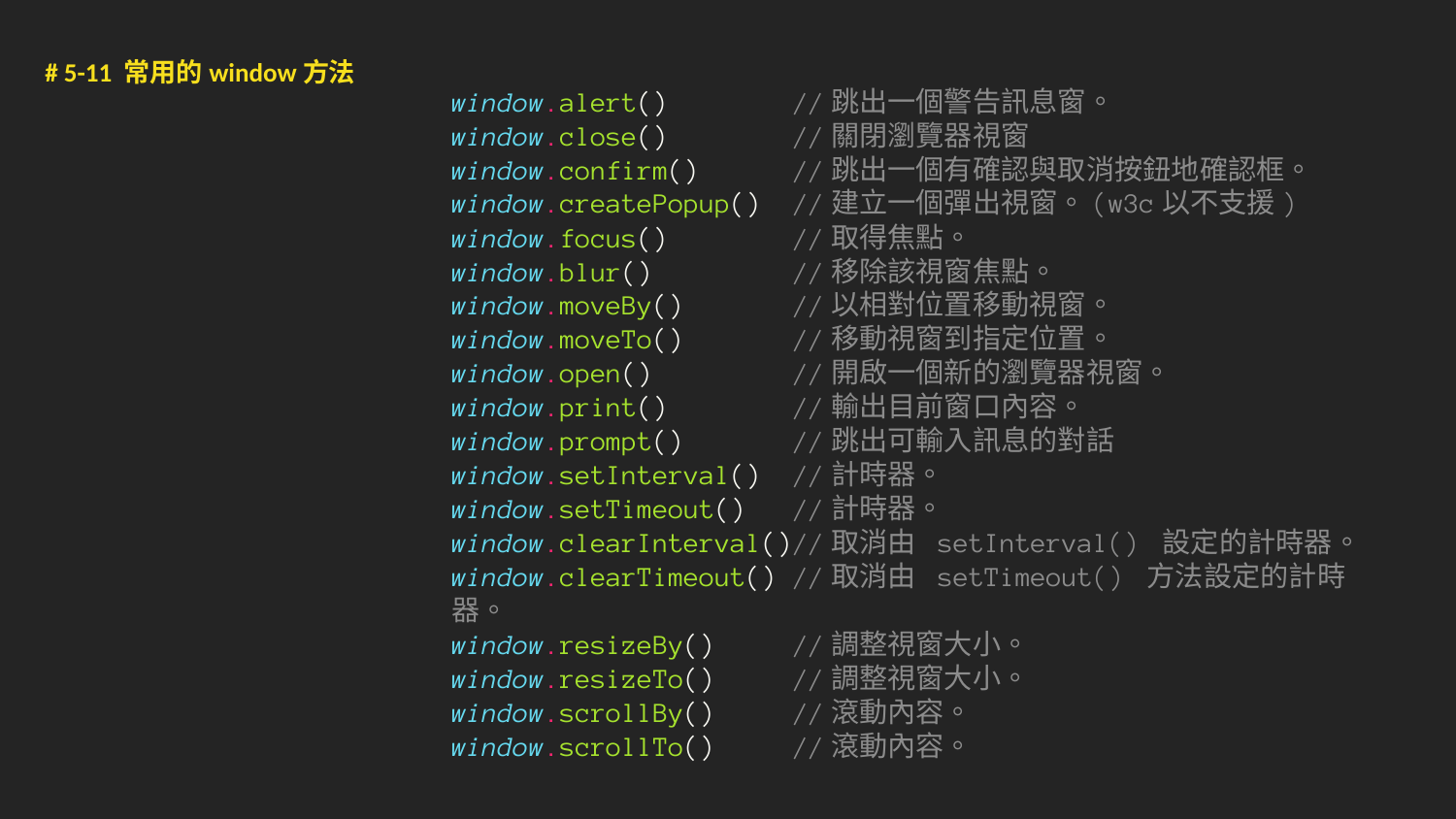

# 5-11 常用的window方法
window.alert()        //跳出一個警告訊息窗。
window.close()        //關閉瀏覽器視窗
window.confirm()      //跳出一個有確認與取消按鈕地確認框。
window.createPopup()  //建立一個彈出視窗。(w3c以不支援)
window.focus()        //取得焦點。
window.blur()         //移除該視窗焦點。
window.moveBy()       //以相對位置移動視窗。
window.moveTo()       //移動視窗到指定位置。
window.open()         //開啟一個新的瀏覽器視窗。
window.print()        //輸出目前窗口內容。
window.prompt()       //跳出可輸入訊息的對話
window.setInterval()  //計時器。
window.setTimeout()   //計時器。
window.clearInterval()//取消由 setInterval() 設定的計時器。
window.clearTimeout() //取消由 setTimeout() 方法設定的計時器。
window.resizeBy()     //調整視窗大小。
window.resizeTo()     //調整視窗大小。
window.scrollBy()     //滾動內容。
window.scrollTo()     //滾動內容。